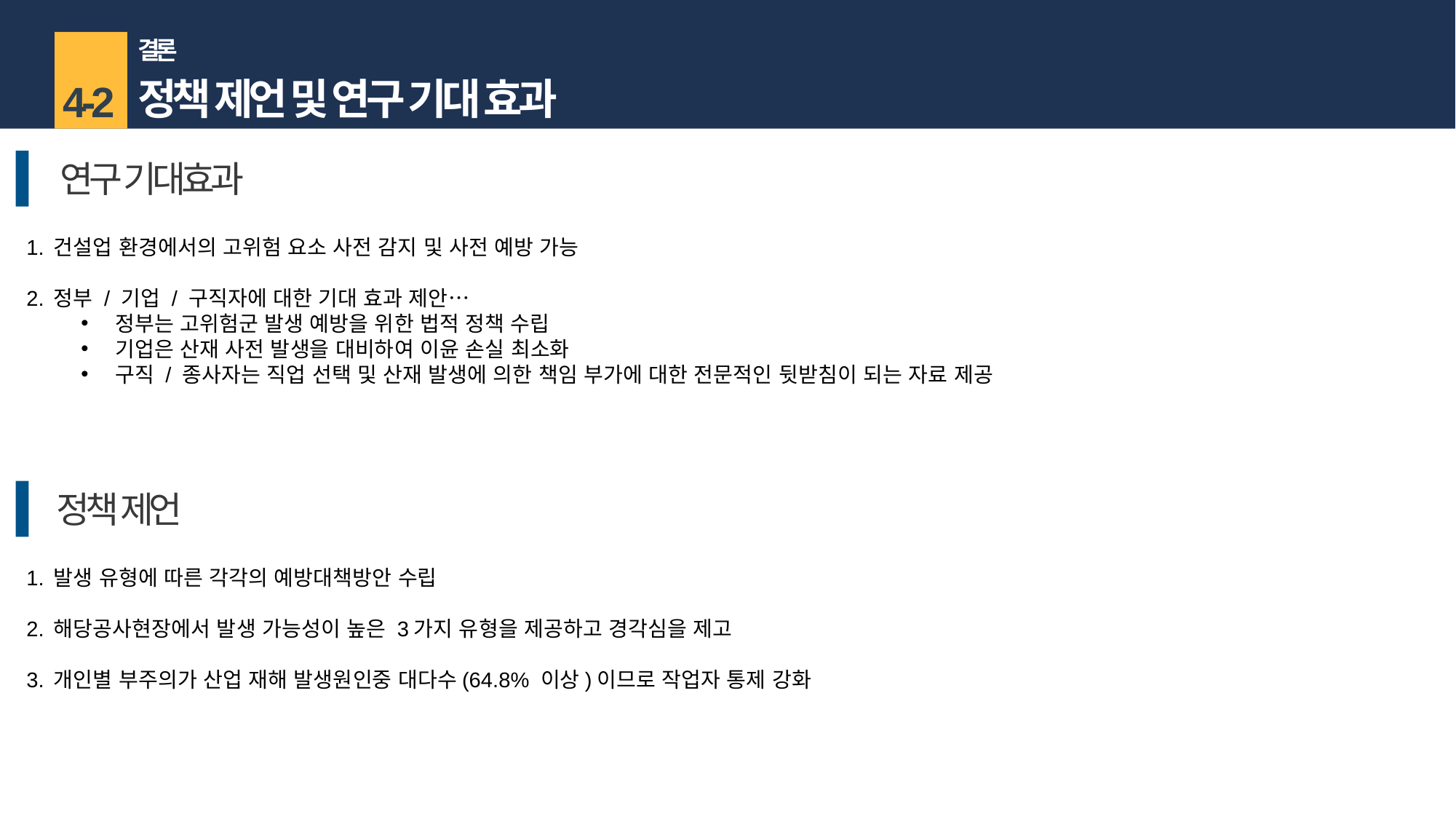

결론

정책 제언 및 연구 기대 효과
4-2

연구 기대효과
건설업 환경에서의 고위험 요소 사전 감지 및 사전 예방 가능

정부 / 기업 / 구직자에 대한 기대 효과 제안…
정부는 고위험군 발생 예방을 위한 법적 정책 수립
기업은 산재 사전 발생을 대비하여 이윤 손실 최소화
구직 / 종사자는 직업 선택 및 산재 발생에 의한 책임 부가에 대한 전문적인 뒷받침이 되는 자료 제공

정책 제언
발생 유형에 따른 각각의 예방대책방안 수립

해당공사현장에서 발생 가능성이 높은 3가지 유형을 제공하고 경각심을 제고

개인별 부주의가 산업 재해 발생원인중 대다수(64.8% 이상)이므로 작업자 통제 강화